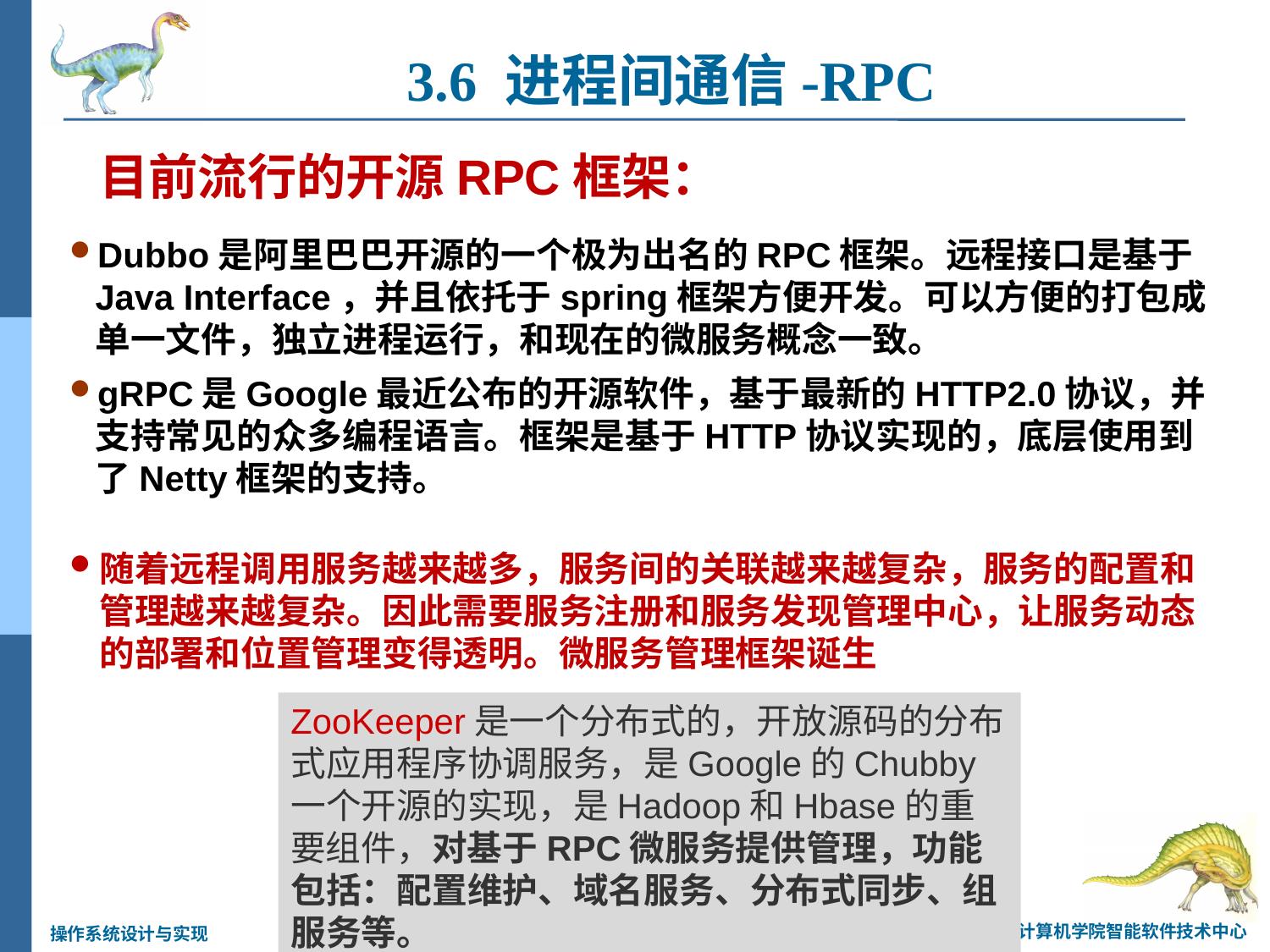

3.6 进程间通信-RPC
目前流行的开源RPC框架：
Dubbo是阿里巴巴开源的一个极为出名的RPC框架。远程接口是基于Java Interface，并且依托于spring框架方便开发。可以方便的打包成单一文件，独立进程运行，和现在的微服务概念一致。
gRPC是Google最近公布的开源软件，基于最新的HTTP2.0协议，并支持常见的众多编程语言。框架是基于HTTP协议实现的，底层使用到了Netty框架的支持。

随着远程调用服务越来越多，服务间的关联越来越复杂，服务的配置和管理越来越复杂。因此需要服务注册和服务发现管理中心，让服务动态的部署和位置管理变得透明。微服务管理框架诞生
ZooKeeper是一个分布式的，开放源码的分布式应用程序协调服务，是Google的Chubby一个开源的实现，是Hadoop和Hbase的重要组件，对基于RPC微服务提供管理，功能包括：配置维护、域名服务、分布式同步、组服务等。